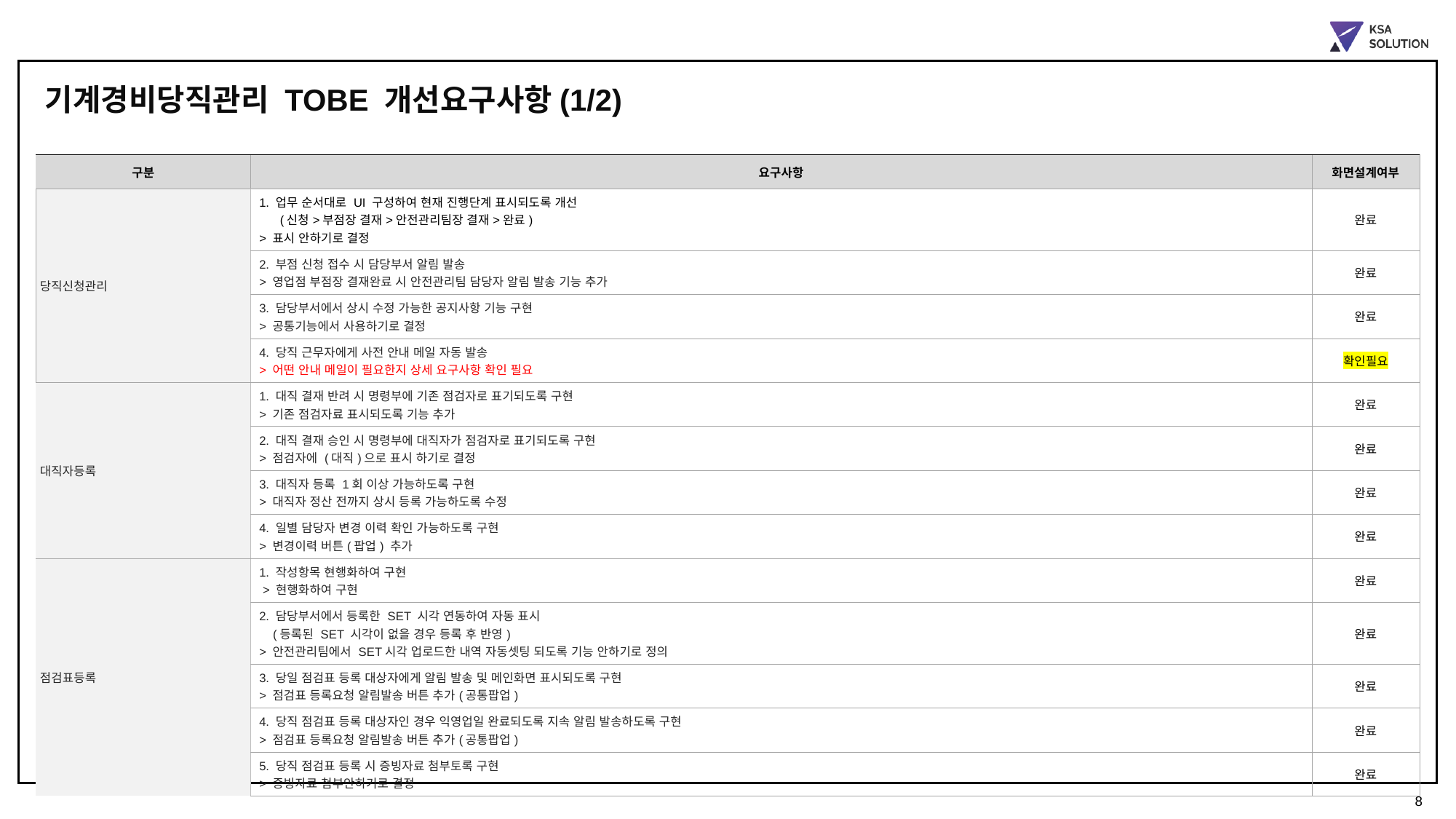

기계경비당직관리 TOBE 개선요구사항(1/2)
| 구분 | 요구사항 | 화면설계여부 |
| --- | --- | --- |
| 당직신청관리 | 1. 업무 순서대로 UI 구성하여 현재 진행단계 표시되도록 개선 (신청>부점장 결재>안전관리팀장 결재>완료) > 표시 안하기로 결정 | 완료 |
| 당직 신청 기능 | 2. 부점 신청 접수 시 담당부서 알림 발송 > 영업점 부점장 결재완료 시 안전관리팀 담당자 알림 발송 기능 추가 | 완료 |
|  | 3. 담당부서에서 상시 수정 가능한 공지사항 기능 구현 > 공통기능에서 사용하기로 결정 | 완료 |
|  | 4. 당직 근무자에게 사전 안내 메일 자동 발송 > 어떤 안내 메일이 필요한지 상세 요구사항 확인 필요 | 확인필요 |
| 대직자등록 | 1. 대직 결재 반려 시 명령부에 기존 점검자로 표기되도록 구현 > 기존 점검자료 표시되도록 기능 추가 | 완료 |
|  | 2. 대직 결재 승인 시 명령부에 대직자가 점검자로 표기되도록 구현 > 점검자에 (대직)으로 표시 하기로 결정 | 완료 |
|  | 3. 대직자 등록 1회 이상 가능하도록 구현 > 대직자 정산 전까지 상시 등록 가능하도록 수정 | 완료 |
|  | 4. 일별 담당자 변경 이력 확인 가능하도록 구현 > 변경이력 버튼(팝업) 추가 | 완료 |
| 점검표등록 | 1. 작성항목 현행화하여 구현 > 현행화하여 구현 | 완료 |
|  | 2. 담당부서에서 등록한 SET 시각 연동하여 자동 표시 (등록된 SET 시각이 없을 경우 등록 후 반영) > 안전관리팀에서 SET시각 업로드한 내역 자동셋팅 되도록 기능 안하기로 정의 | 완료 |
|  | 3. 당일 점검표 등록 대상자에게 알림 발송 및 메인화면 표시되도록 구현 > 점검표 등록요청 알림발송 버튼 추가(공통팝업) | 완료 |
|  | 4. 당직 점검표 등록 대상자인 경우 익영업일 완료되도록 지속 알림 발송하도록 구현 > 점검표 등록요청 알림발송 버튼 추가(공통팝업) | 완료 |
|  | 5. 당직 점검표 등록 시 증빙자료 첨부토록 구현 > 증빙자료 첨부안하기로 결정 | 완료 |